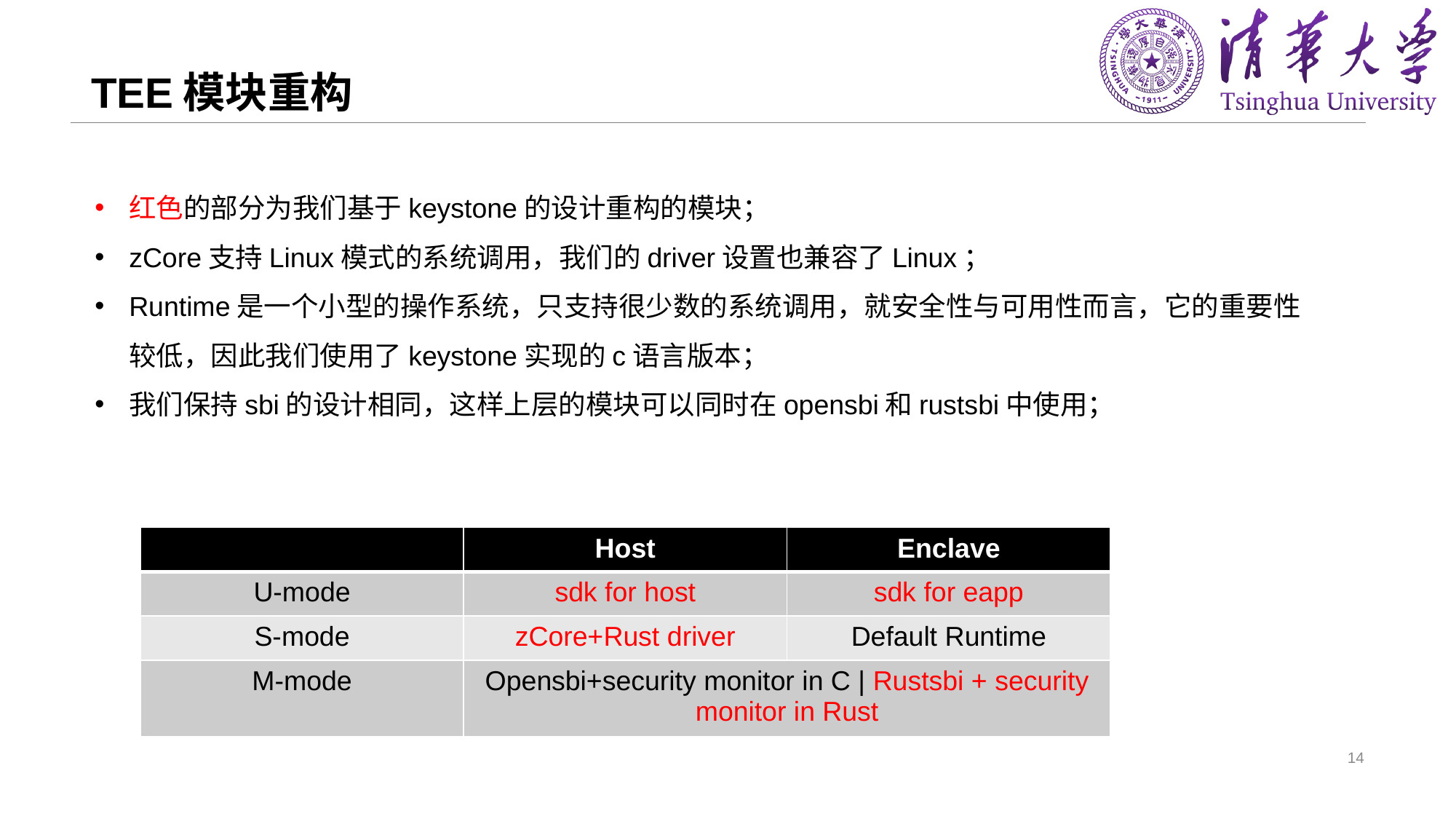

# TEE模块重构
红色的部分为我们基于keystone的设计重构的模块；
zCore支持Linux模式的系统调用，我们的driver设置也兼容了Linux；
Runtime是一个小型的操作系统，只支持很少数的系统调用，就安全性与可用性而言，它的重要性较低，因此我们使用了keystone实现的c语言版本；
我们保持sbi的设计相同，这样上层的模块可以同时在opensbi和rustsbi中使用；
|  | Host | Enclave |
| --- | --- | --- |
| U-mode | sdk for host | sdk for eapp |
| S-mode | zCore+Rust driver | Default Runtime |
| M-mode | Opensbi+security monitor in C | Rustsbi + security monitor in Rust |  |
14